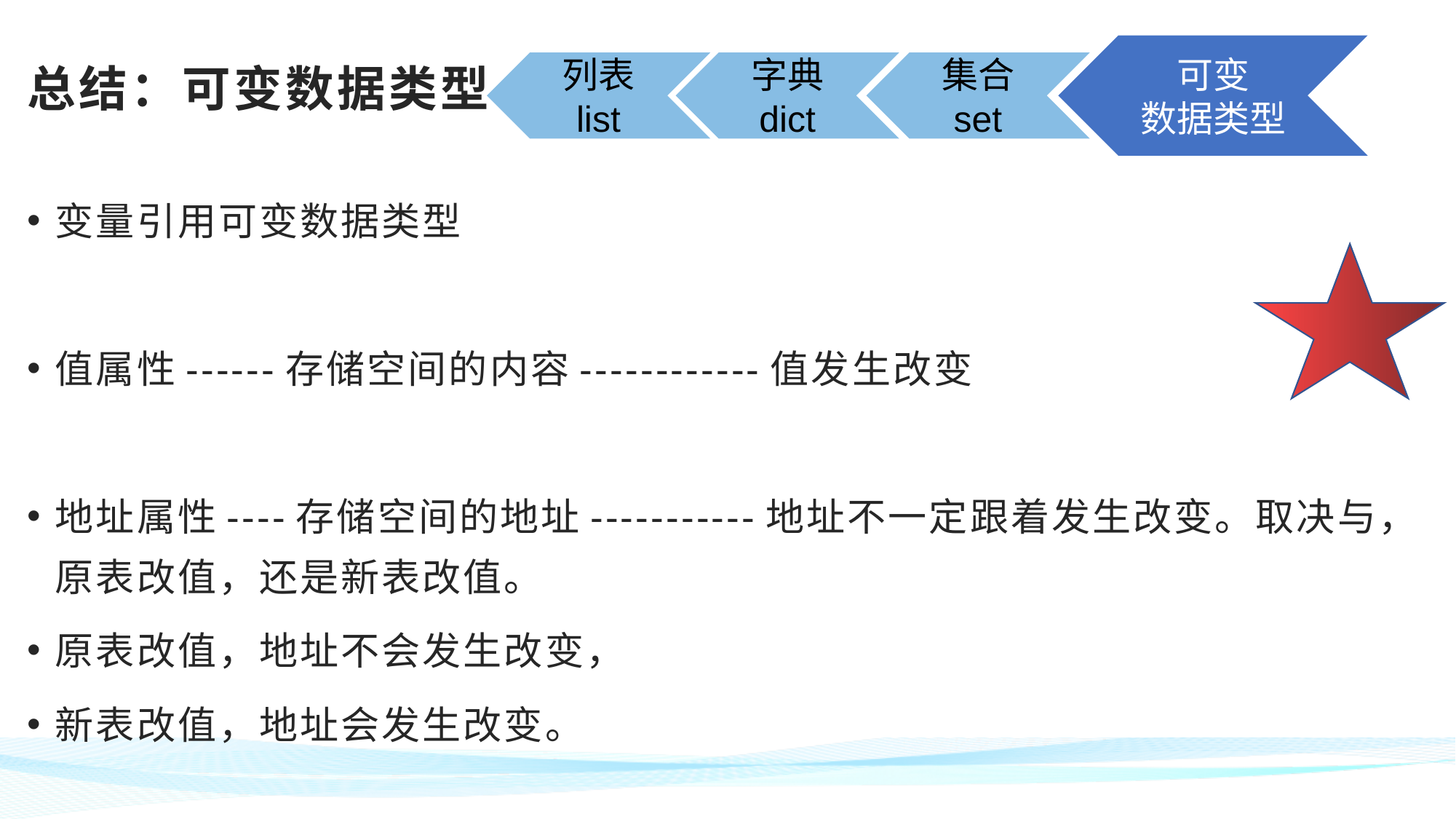

可变
数据类型
# 总结：可变数据类型
列表
list
字典
dict
集合
set
变量引用可变数据类型

值属性------存储空间的内容------------值发生改变

地址属性----存储空间的地址-----------地址不一定跟着发生改变。取决与，原表改值，还是新表改值。
原表改值，地址不会发生改变，
新表改值，地址会发生改变。